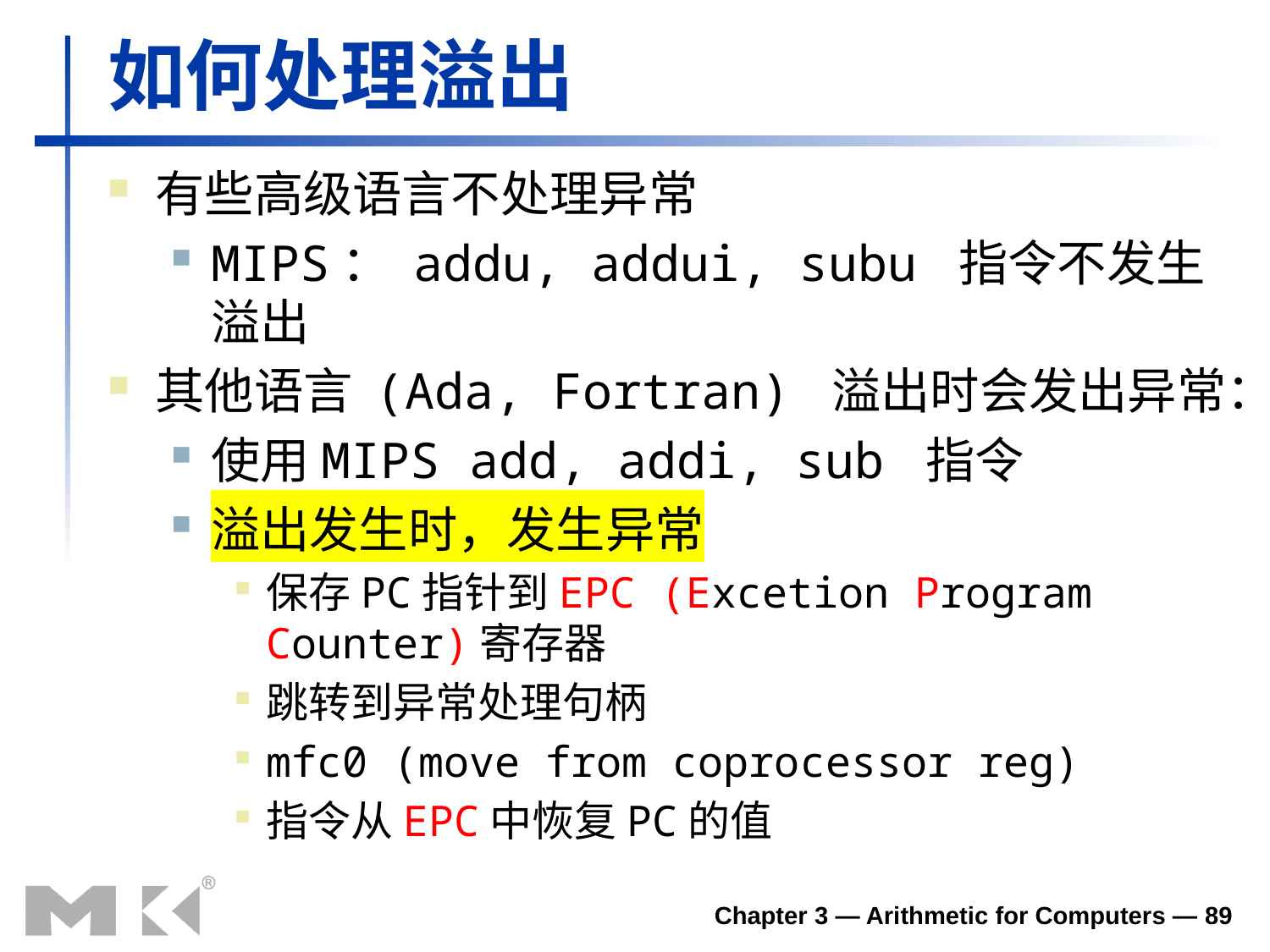

# 如何处理溢出
有些高级语言不处理异常
MIPS： addu, addui, subu 指令不发生溢出
其他语言 (Ada, Fortran) 溢出时会发出异常：
使用MIPS add, addi, sub 指令
溢出发生时，发生异常
保存PC指针到EPC (Excetion Program Counter)寄存器
跳转到异常处理句柄
mfc0 (move from coprocessor reg)
指令从EPC中恢复PC的值
Chapter 3 — Arithmetic for Computers — 89